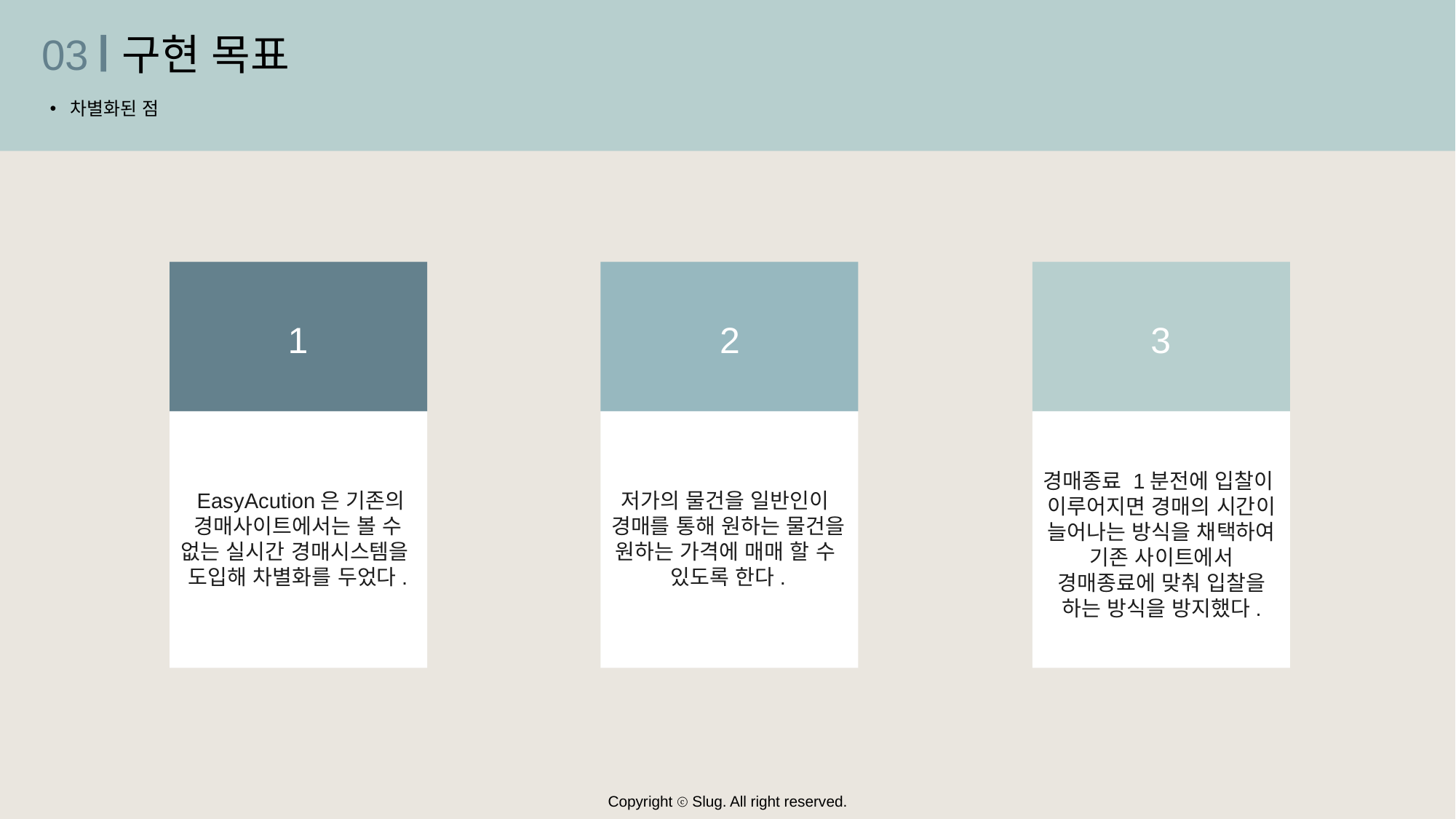

03
구현 목표

차별화된 점

1
2
3

경매종료 1분전에 입찰이
이루어지면 경매의 시간이 늘어나는 방식을 채택하여 기존 사이트에서 경매종료에 맞춰 입찰을 하는 방식을 방지했다.
 EasyAcution은 기존의 경매사이트에서는 볼 수 없는 실시간 경매시스템을
도입해 차별화를 두었다.
저가의 물건을 일반인이
경매를 통해 원하는 물건을 원하는 가격에 매매 할 수
있도록 한다.
Copyright ⓒ Slug. All right reserved.